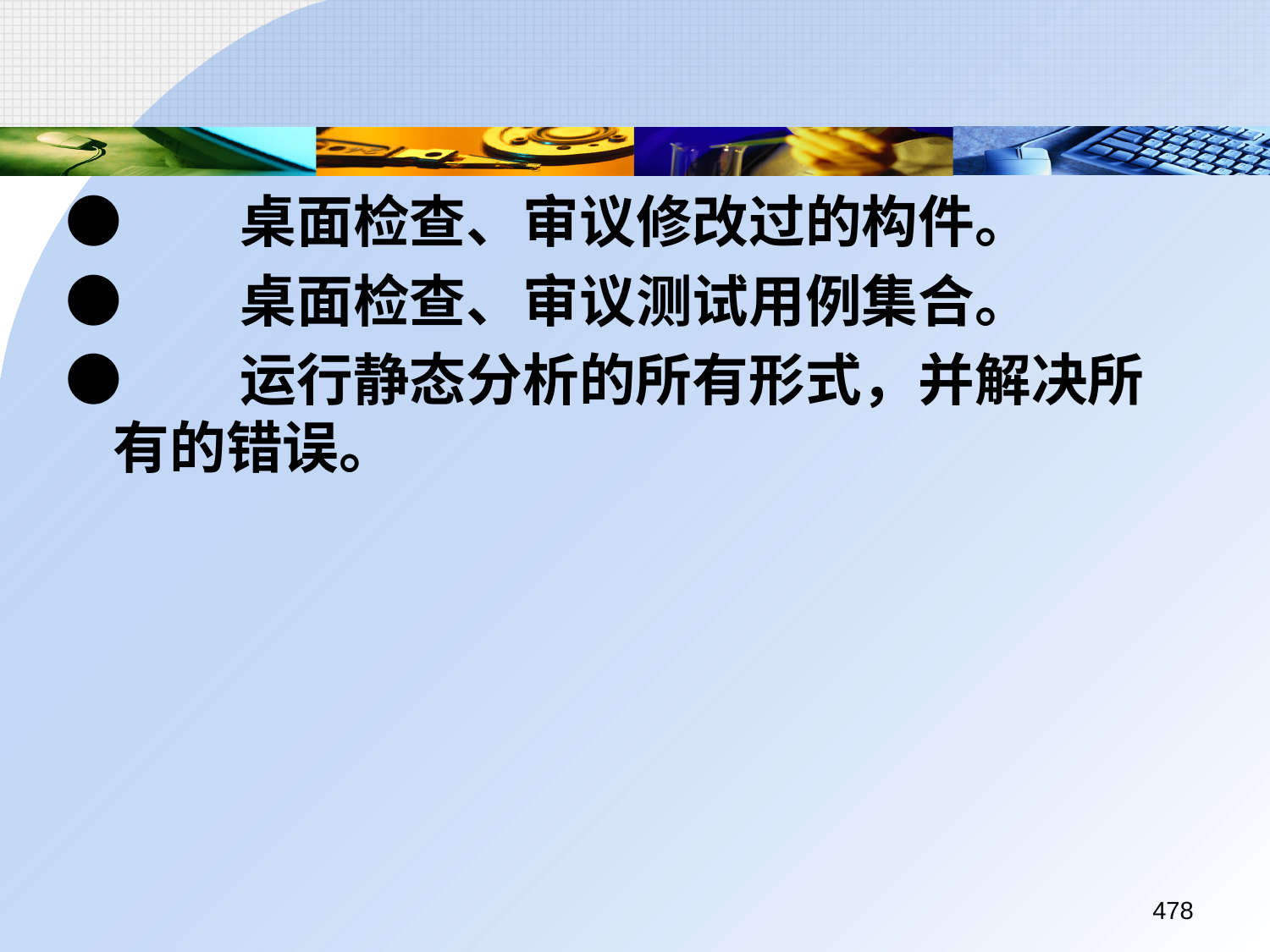

●	桌面检查、审议修改过的构件。
●	桌面检查、审议测试用例集合。
●	运行静态分析的所有形式，并解决所有的错误。

478